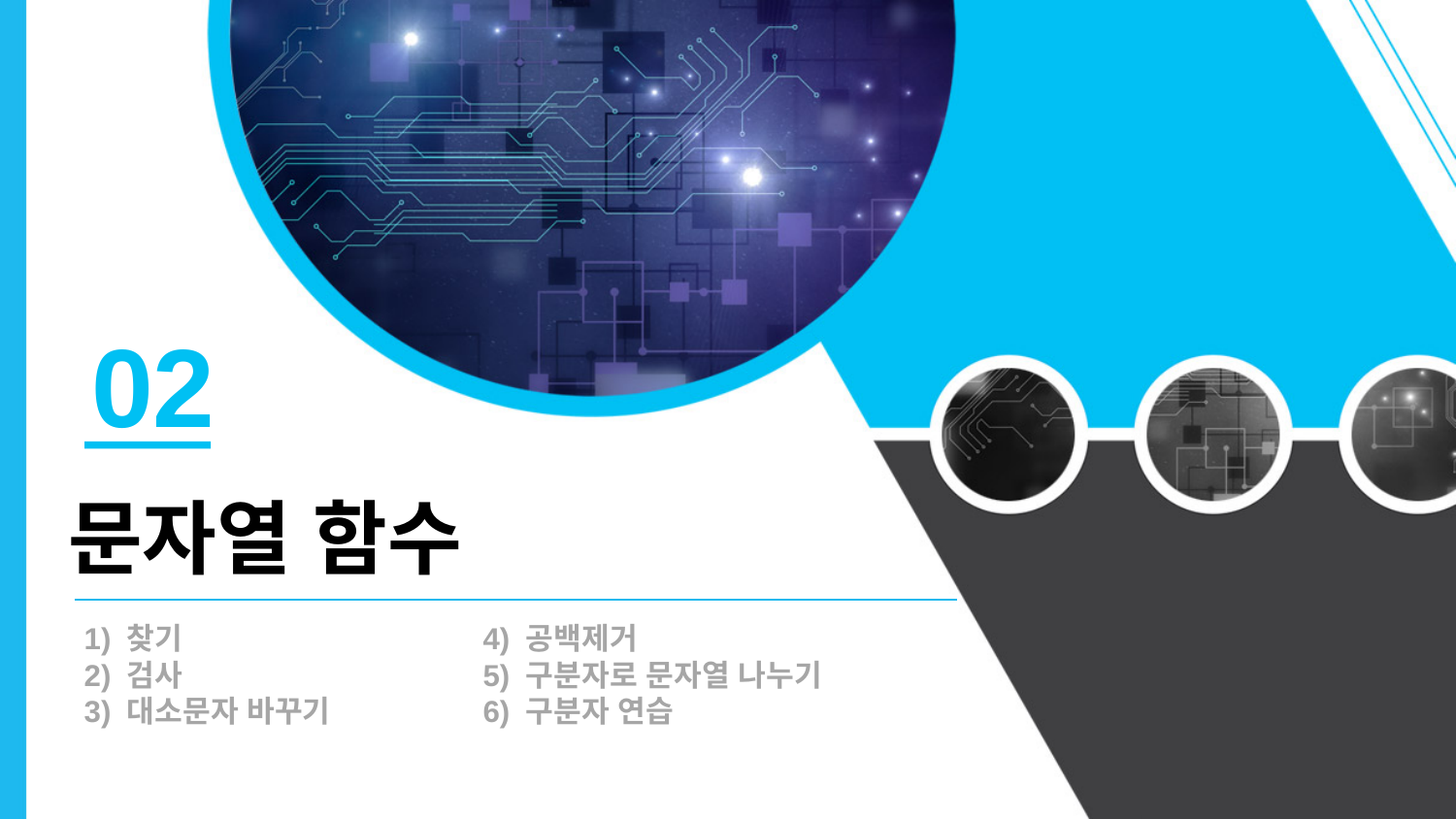

02

문자열 함수
1) 찾기
2) 검사
3) 대소문자 바꾸기

4) 공백제거
5) 구분자로 문자열 나누기
6) 구분자 연습